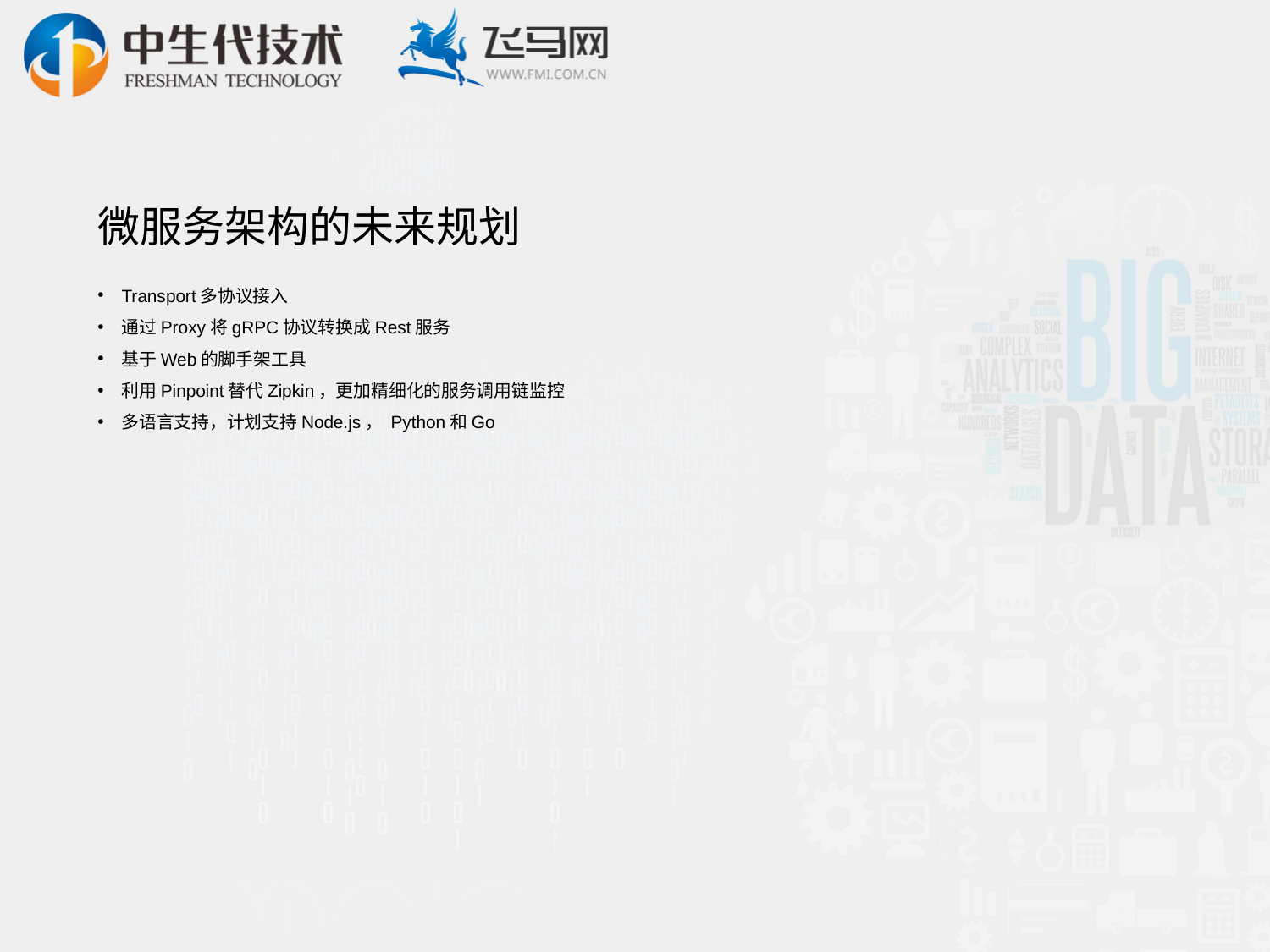

# 微服务架构的未来规划
Transport多协议接入
通过Proxy将gRPC协议转换成Rest服务
基于Web的脚手架工具
利用Pinpoint替代Zipkin，更加精细化的服务调用链监控
多语言支持，计划支持Node.js， Python和Go